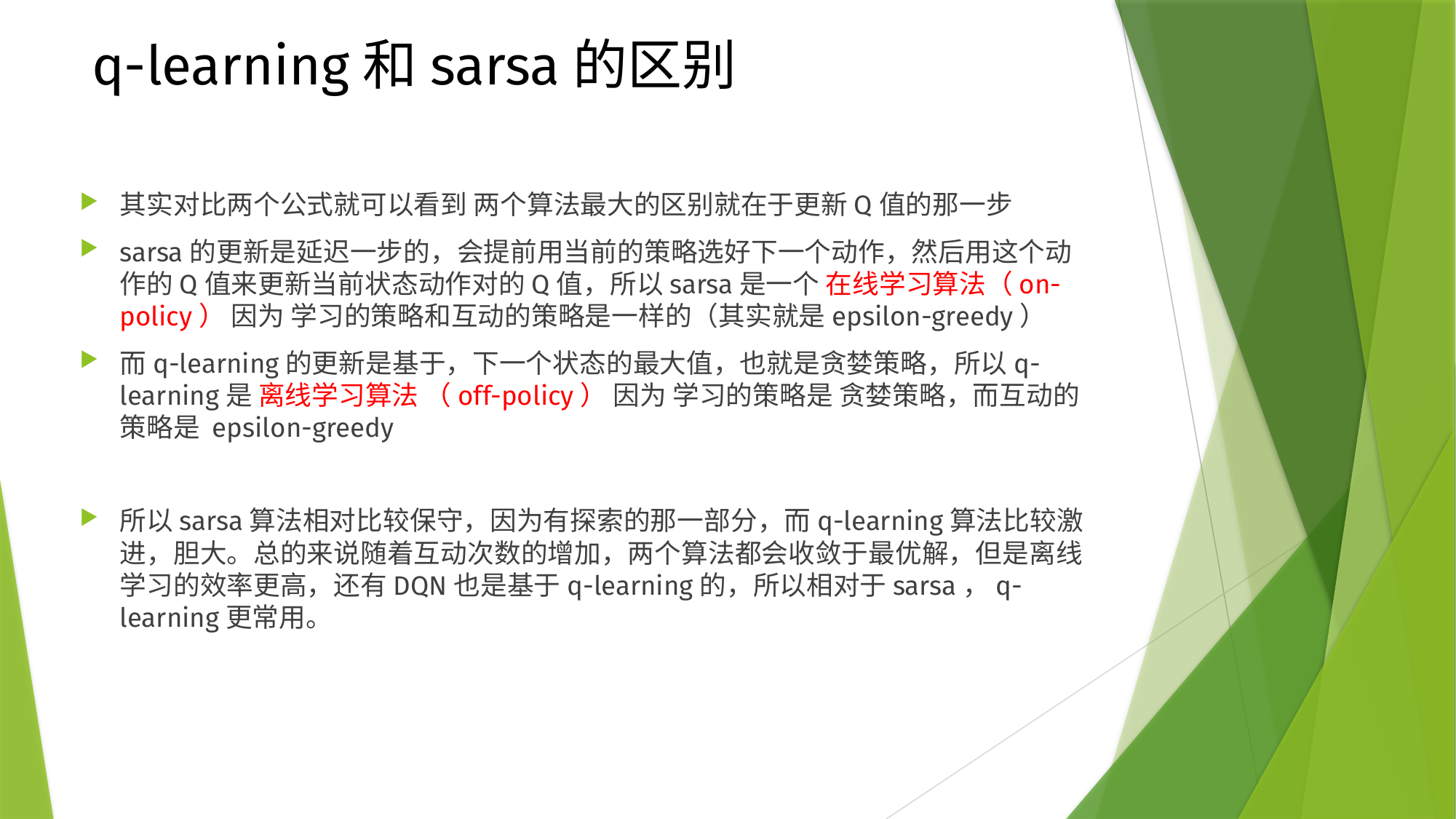

# q-learning和sarsa的区别
其实对比两个公式就可以看到 两个算法最大的区别就在于更新Q值的那一步
sarsa的更新是延迟一步的，会提前用当前的策略选好下一个动作，然后用这个动作的Q值来更新当前状态动作对的Q值，所以sarsa是一个 在线学习算法（on-policy） 因为 学习的策略和互动的策略是一样的（其实就是epsilon-greedy）
而q-learning的更新是基于，下一个状态的最大值，也就是贪婪策略，所以q-learning是 离线学习算法 （off-policy） 因为 学习的策略是 贪婪策略，而互动的策略是 epsilon-greedy

所以sarsa算法相对比较保守，因为有探索的那一部分，而q-learning算法比较激进，胆大。总的来说随着互动次数的增加，两个算法都会收敛于最优解，但是离线学习的效率更高，还有DQN也是基于q-learning的，所以相对于sarsa，q-learning更常用。